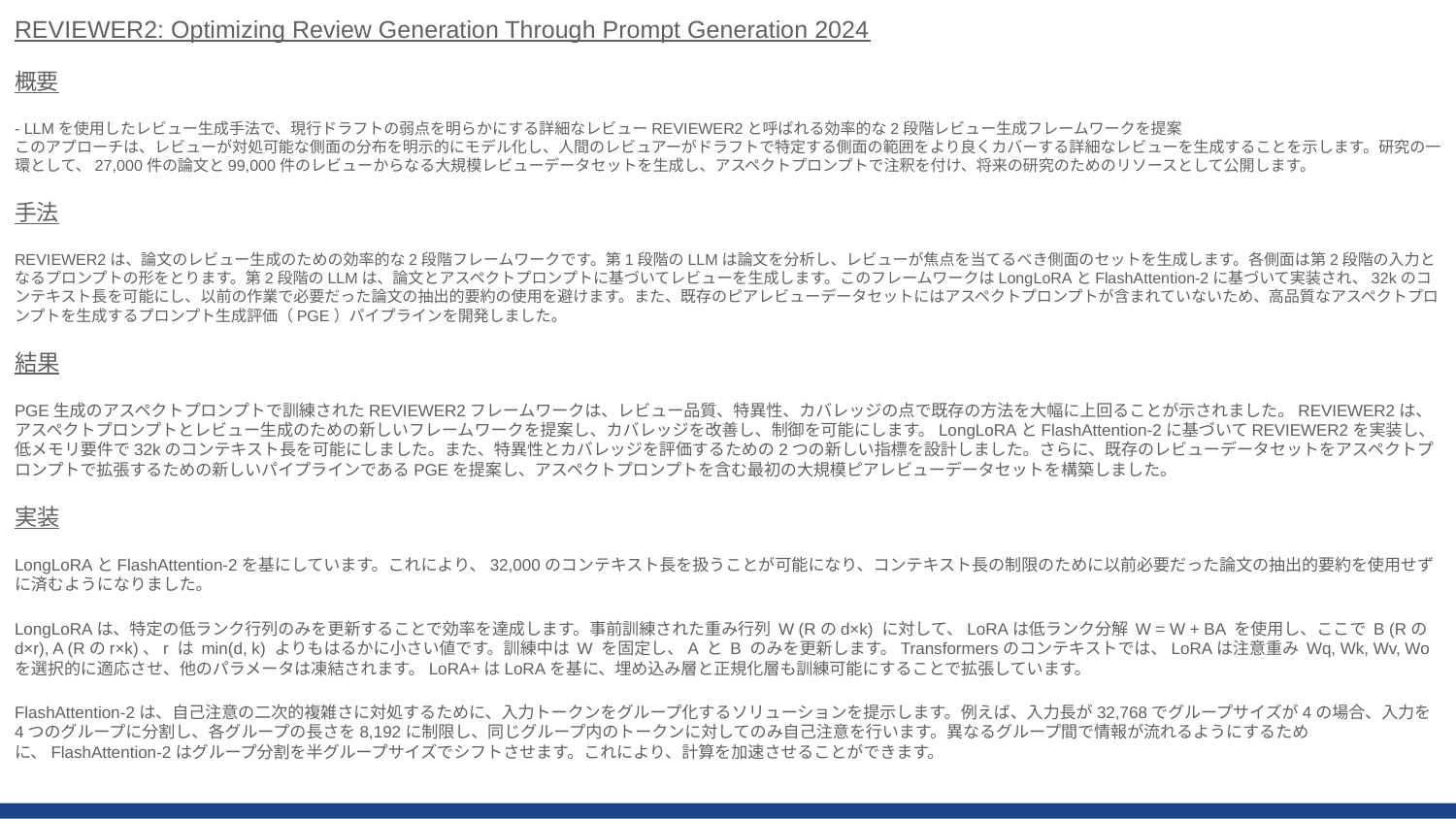

REVIEWER2: Optimizing Review Generation Through Prompt Generation 2024
概要
- LLMを使用したレビュー生成手法で、現行ドラフトの弱点を明らかにする詳細なレビューREVIEWER2と呼ばれる効率的な2段階レビュー生成フレームワークを提案
このアプローチは、レビューが対処可能な側面の分布を明示的にモデル化し、人間のレビュアーがドラフトで特定する側面の範囲をより良くカバーする詳細なレビューを生成することを示します。研究の一環として、27,000件の論文と99,000件のレビューからなる大規模レビューデータセットを生成し、アスペクトプロンプトで注釈を付け、将来の研究のためのリソースとして公開します。
手法
REVIEWER2は、論文のレビュー生成のための効率的な2段階フレームワークです。第1段階のLLMは論文を分析し、レビューが焦点を当てるべき側面のセットを生成します。各側面は第2段階の入力となるプロンプトの形をとります。第2段階のLLMは、論文とアスペクトプロンプトに基づいてレビューを生成します。このフレームワークはLongLoRAとFlashAttention-2に基づいて実装され、32kのコンテキスト長を可能にし、以前の作業で必要だった論文の抽出的要約の使用を避けます。また、既存のピアレビューデータセットにはアスペクトプロンプトが含まれていないため、高品質なアスペクトプロンプトを生成するプロンプト生成評価（PGE）パイプラインを開発しました。
結果
PGE生成のアスペクトプロンプトで訓練されたREVIEWER2フレームワークは、レビュー品質、特異性、カバレッジの点で既存の方法を大幅に上回ることが示されました。REVIEWER2は、アスペクトプロンプトとレビュー生成のための新しいフレームワークを提案し、カバレッジを改善し、制御を可能にします。LongLoRAとFlashAttention-2に基づいてREVIEWER2を実装し、低メモリ要件で32kのコンテキスト長を可能にしました。また、特異性とカバレッジを評価するための2つの新しい指標を設計しました。さらに、既存のレビューデータセットをアスペクトプロンプトで拡張するための新しいパイプラインであるPGEを提案し、アスペクトプロンプトを含む最初の大規模ピアレビューデータセットを構築しました。
実装
LongLoRAとFlashAttention-2を基にしています。これにより、32,000のコンテキスト長を扱うことが可能になり、コンテキスト長の制限のために以前必要だった論文の抽出的要約を使用せずに済むようになりました。
LongLoRAは、特定の低ランク行列のみを更新することで効率を達成します。事前訓練された重み行列 W (Rのd×k) に対して、LoRAは低ランク分解 W = W + BA を使用し、ここで B (Rのd×r), A (Rのr×k)、r は min(d, k) よりもはるかに小さい値です。訓練中は W を固定し、A と B のみを更新します。Transformersのコンテキストでは、LoRAは注意重み Wq, Wk, Wv, Wo を選択的に適応させ、他のパラメータは凍結されます。LoRA+はLoRAを基に、埋め込み層と正規化層も訓練可能にすることで拡張しています。
FlashAttention-2は、自己注意の二次的複雑さに対処するために、入力トークンをグループ化するソリューションを提示します。例えば、入力長が32,768でグループサイズが4の場合、入力を4つのグループに分割し、各グループの長さを8,192に制限し、同じグループ内のトークンに対してのみ自己注意を行います。異なるグループ間で情報が流れるようにするために、FlashAttention-2はグループ分割を半グループサイズでシフトさせます。これにより、計算を加速させることができます。